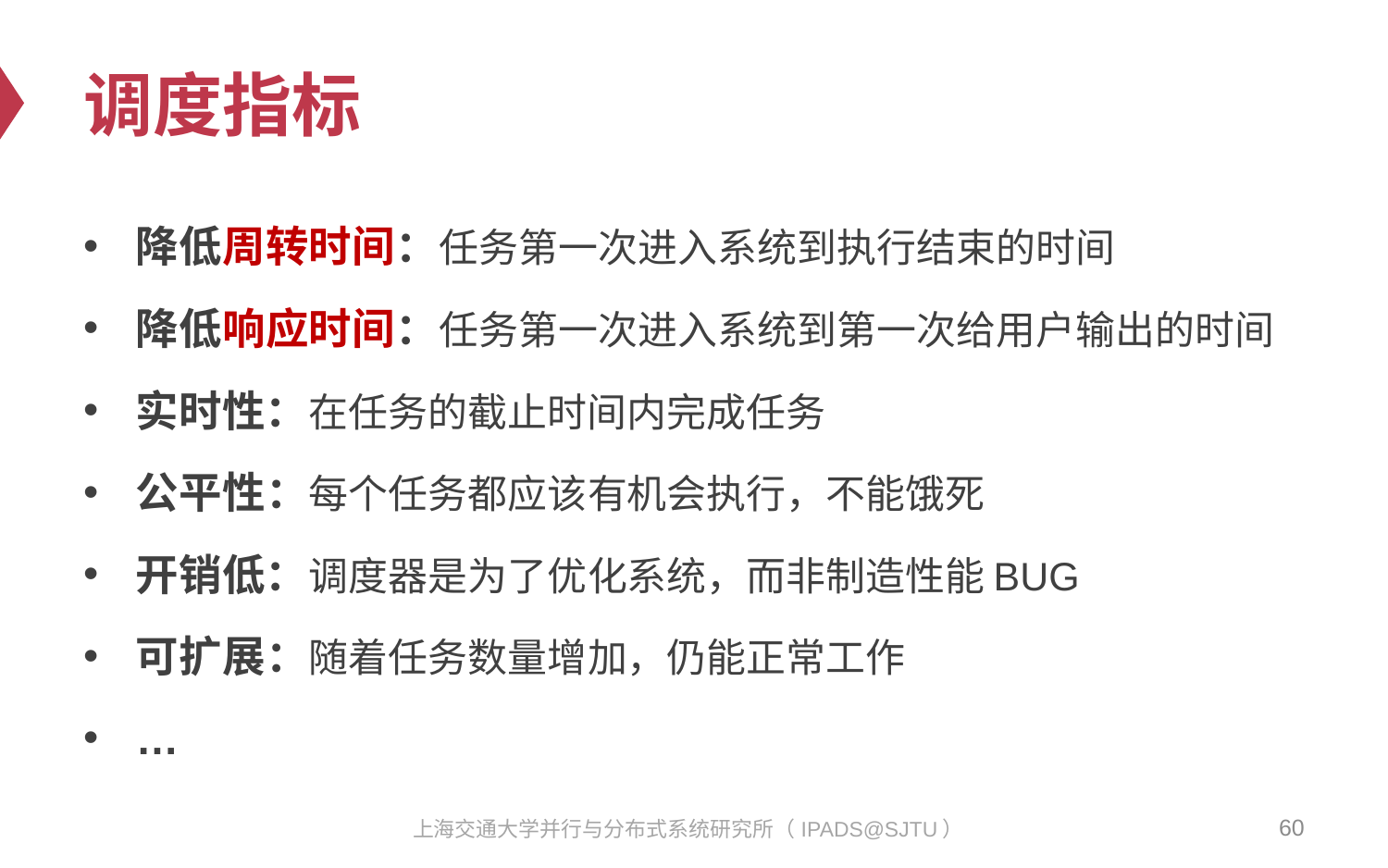

# 调度指标
降低周转时间：任务第一次进入系统到执行结束的时间
降低响应时间：任务第一次进入系统到第一次给用户输出的时间
实时性：在任务的截止时间内完成任务
公平性：每个任务都应该有机会执行，不能饿死
开销低：调度器是为了优化系统，而非制造性能BUG
可扩展：随着任务数量增加，仍能正常工作
…
60
上海交通大学并行与分布式系统研究所（IPADS@SJTU）